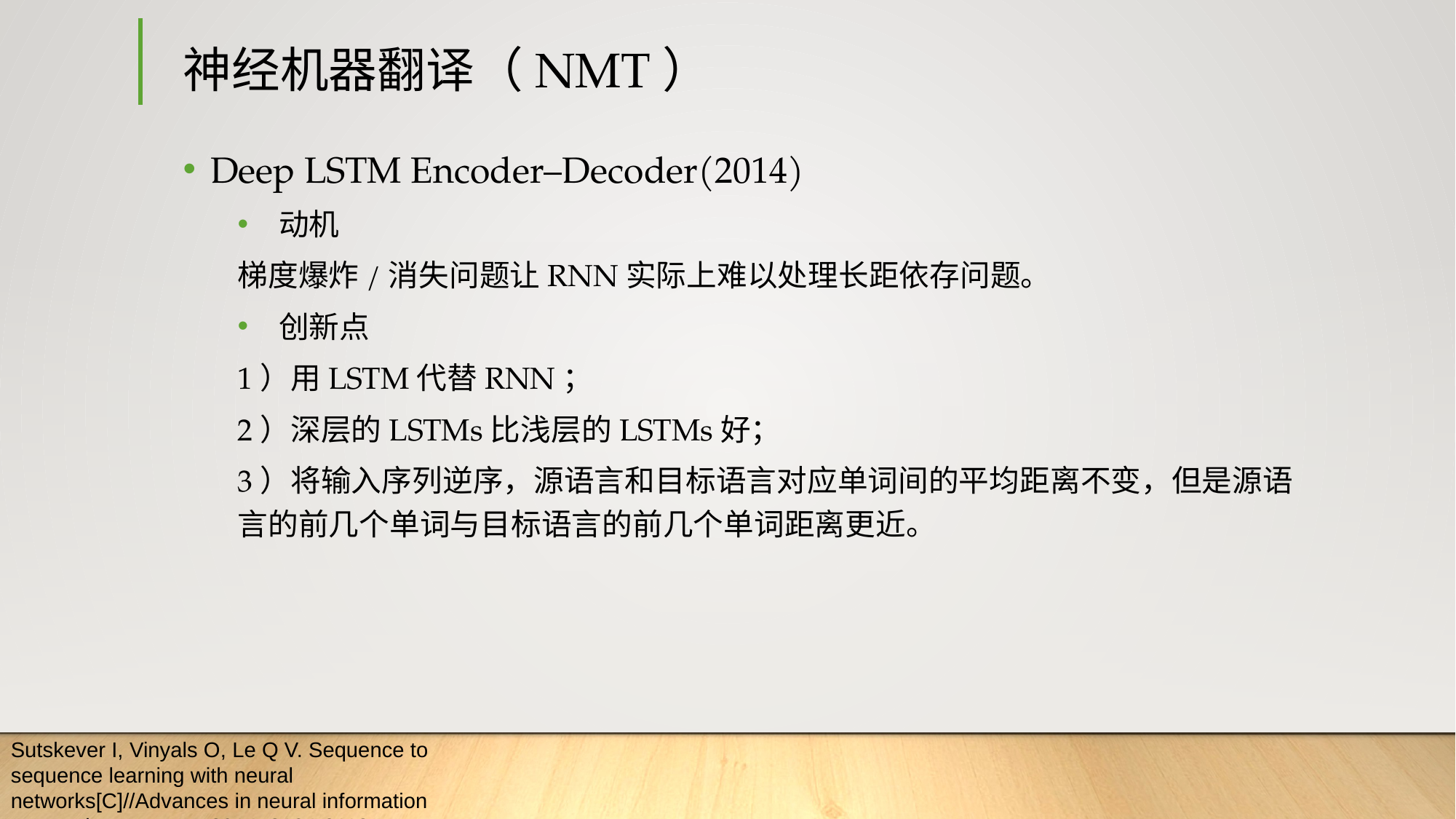

# 神经机器翻译（NMT）
Deep LSTM Encoder–Decoder(2014)
动机
梯度爆炸/消失问题让RNN实际上难以处理长距依存问题。
创新点
1）用LSTM代替RNN；
2）深层的LSTMs比浅层的LSTMs好；
3）将输入序列逆序，源语言和目标语言对应单词间的平均距离不变，但是源语言的前几个单词与目标语言的前几个单词距离更近。
Sutskever I, Vinyals O, Le Q V. Sequence to sequence learning with neural networks[C]//Advances in neural information processing systems. 2014: 3104-3112.